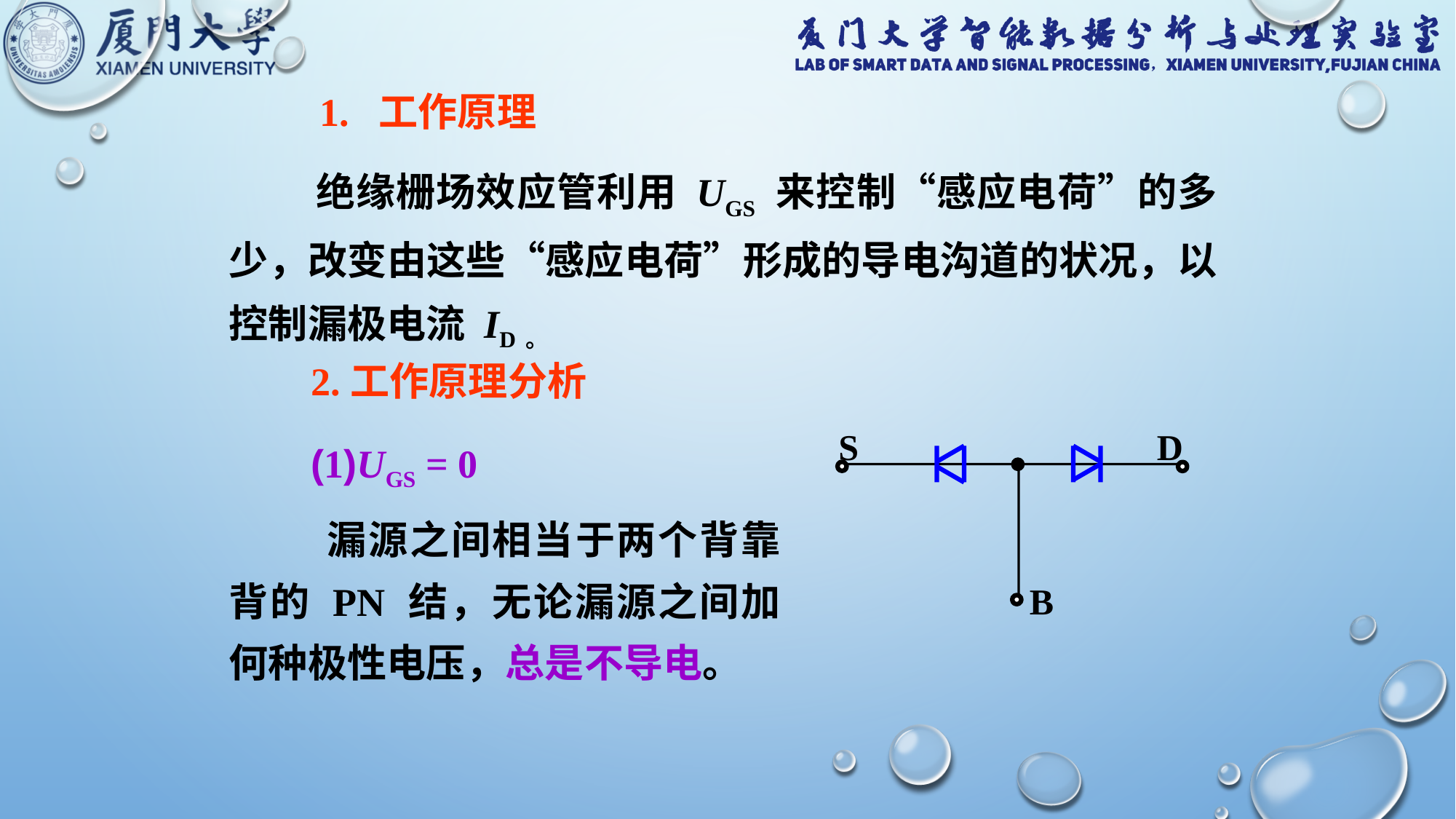

1.  工作原理
        绝缘栅场效应管利用 UGS 来控制“感应电荷”的多少，改变由这些“感应电荷”形成的导电沟道的状况，以控制漏极电流 ID。
2.工作原理分析
S
D

B

(1)UGS = 0
        漏源之间相当于两个背靠背的 PN 结，无论漏源之间加何种极性电压，总是不导电。
288